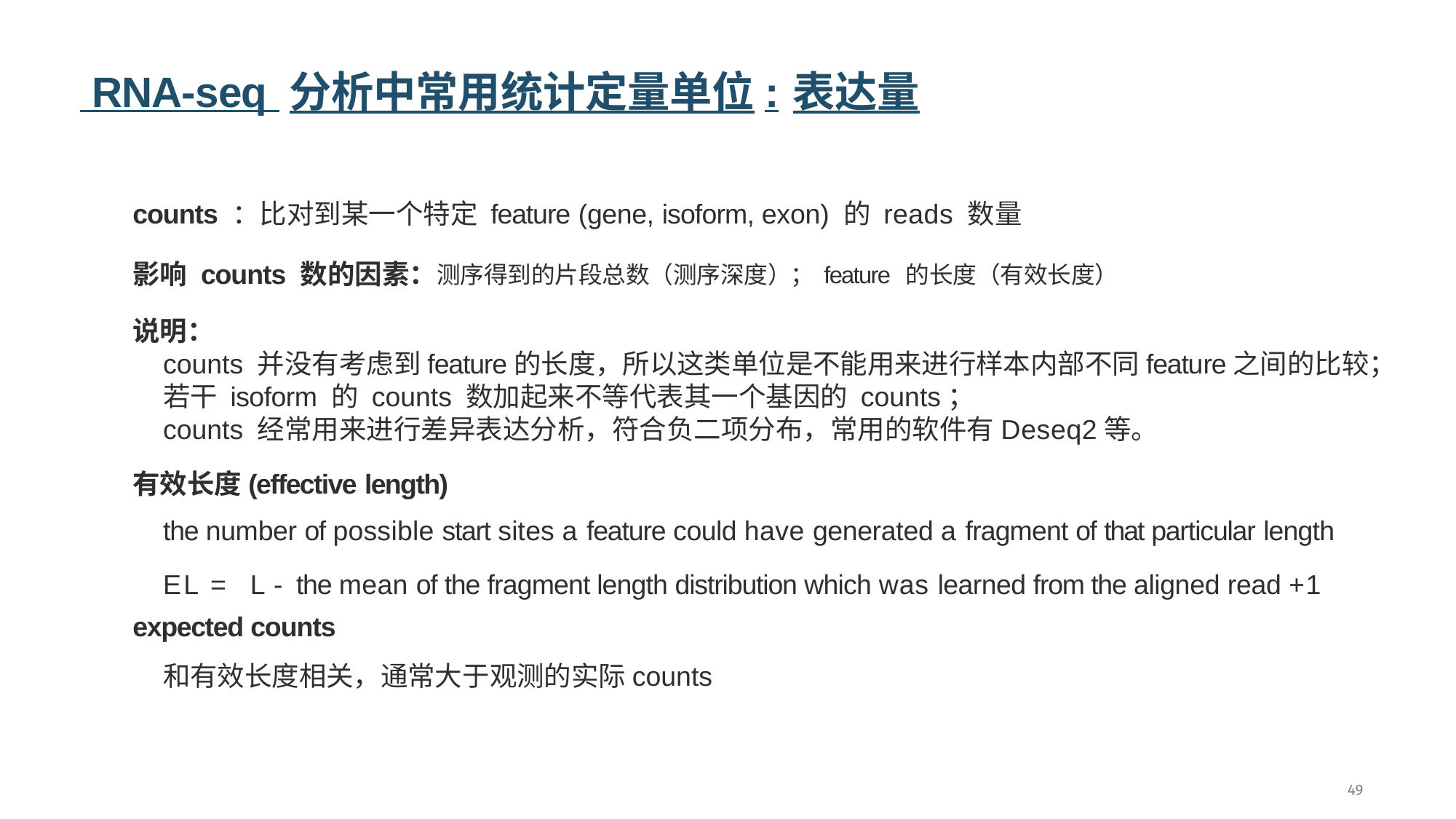

# RNA-seq 分析中常用统计定量单位:表达量
counts ：比对到某一个特定 feature (gene, isoform, exon) 的 reads 数量
影响 counts 数的因素：测序得到的片段总数（测序深度）；feature 的长度（有效长度）
说明：
counts 并没有考虑到feature的长度，所以这类单位是不能用来进行样本内部不同feature之间的比较；
若干 isoform 的 counts 数加起来不等代表其一个基因的 counts；
counts 经常用来进行差异表达分析，符合负二项分布，常用的软件有Deseq2等。
有效长度(effective length)
the number of possible start sites a feature could have generated a fragment of that particular length
EL =        L -  the mean of the fragment length distribution which was learned from the aligned read +1
expected counts
和有效长度相关，通常大于观测的实际counts
49